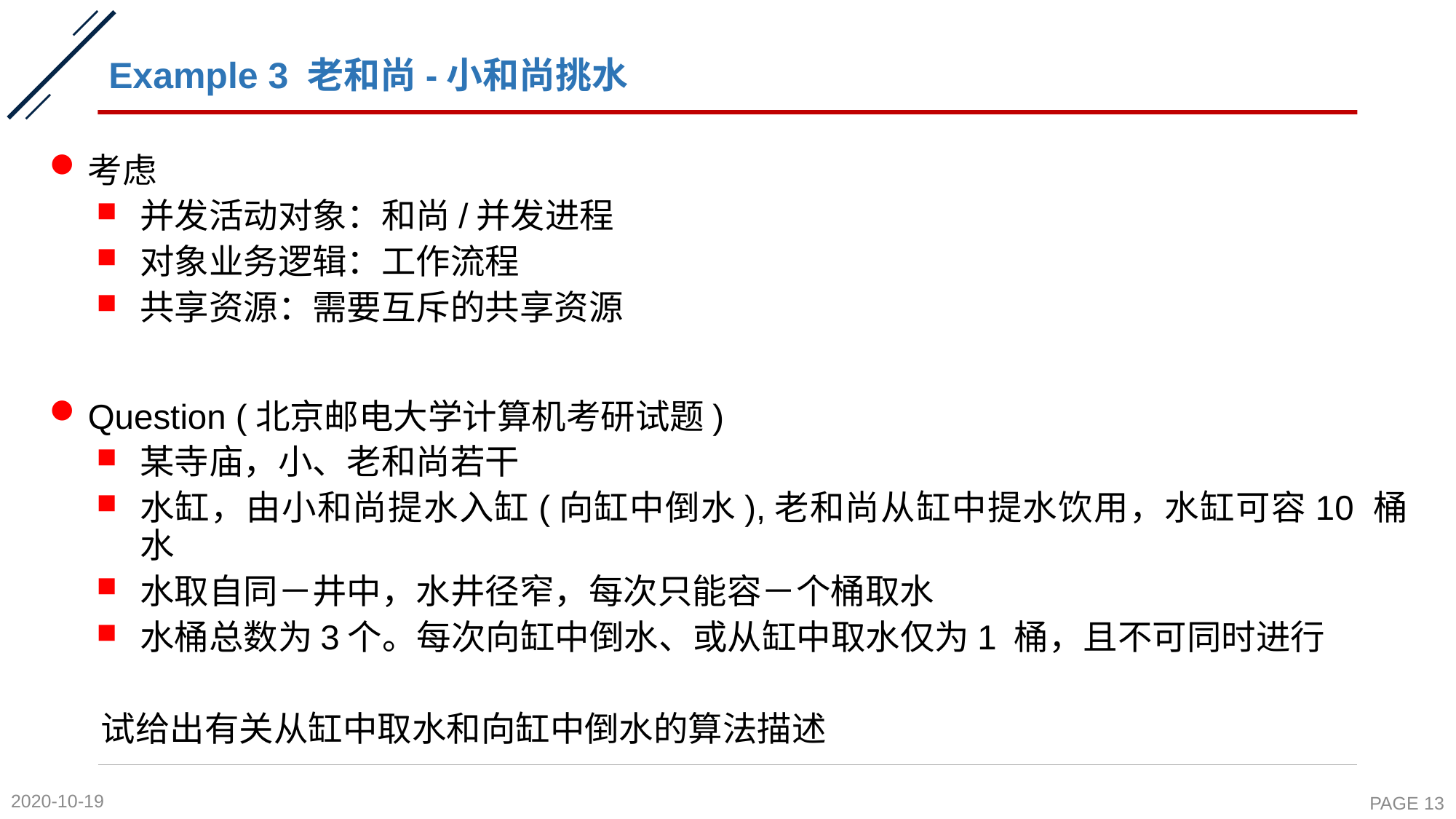

# Example 3 老和尚-小和尚挑水
考虑
并发活动对象：和尚/并发进程
对象业务逻辑：工作流程
共享资源：需要互斥的共享资源

Question (北京邮电大学计算机考研试题)
某寺庙，小、老和尚若干
水缸，由小和尚提水入缸(向缸中倒水),老和尚从缸中提水饮用，水缸可容10 桶水
水取自同－井中，水井径窄，每次只能容－个桶取水
水桶总数为3个。每次向缸中倒水、或从缸中取水仅为1 桶，且不可同时进行

试给出有关从缸中取水和向缸中倒水的算法描述

2020-10-19
PAGE 13